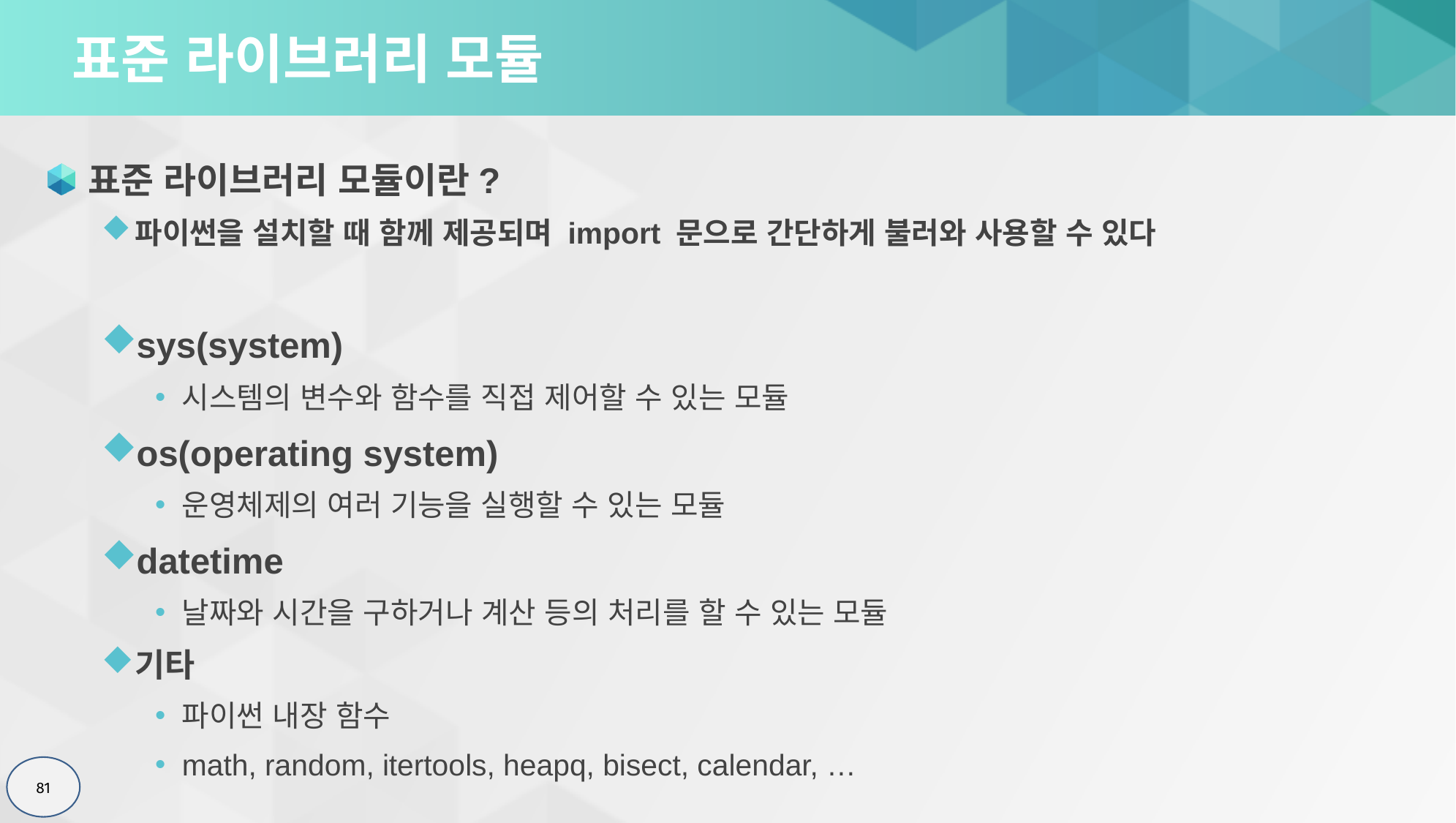

# 표준 라이브러리 모듈
표준 라이브러리 모듈이란?
파이썬을 설치할 때 함께 제공되며 import 문으로 간단하게 불러와 사용할 수 있다

sys(system)
시스템의 변수와 함수를 직접 제어할 수 있는 모듈
os(operating system)
운영체제의 여러 기능을 실행할 수 있는 모듈
datetime
날짜와 시간을 구하거나 계산 등의 처리를 할 수 있는 모듈
기타
파이썬 내장 함수
math, random, itertools, heapq, bisect, calendar, …